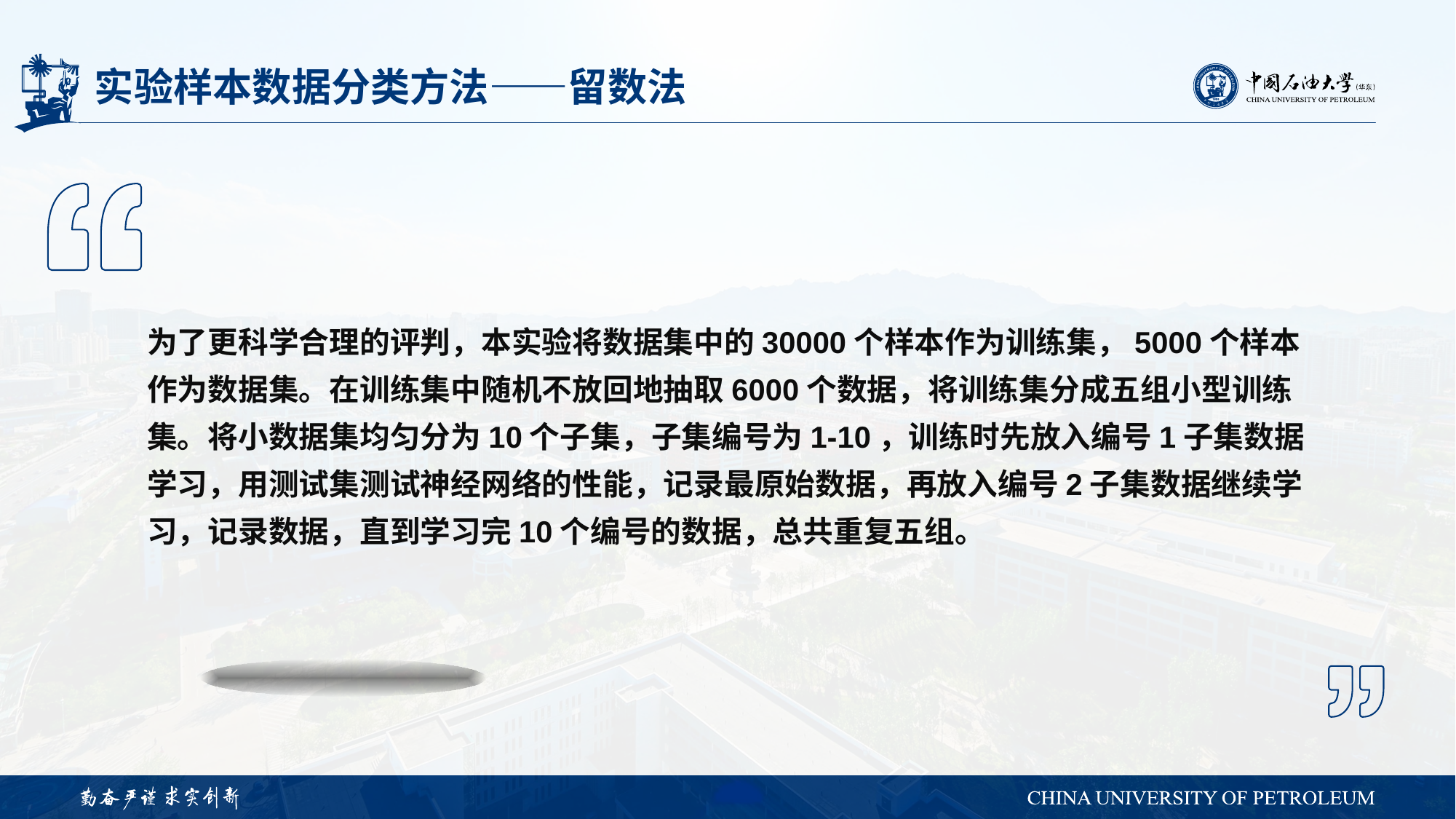

# 实验样本数据分类方法——留数法

为了更科学合理的评判，本实验将数据集中的30000个样本作为训练集，5000个样本作为数据集。在训练集中随机不放回地抽取6000个数据，将训练集分成五组小型训练集。将小数据集均匀分为10个子集，子集编号为1-10，训练时先放入编号1子集数据学习，用测试集测试神经网络的性能，记录最原始数据，再放入编号2子集数据继续学习，记录数据，直到学习完10个编号的数据，总共重复五组。